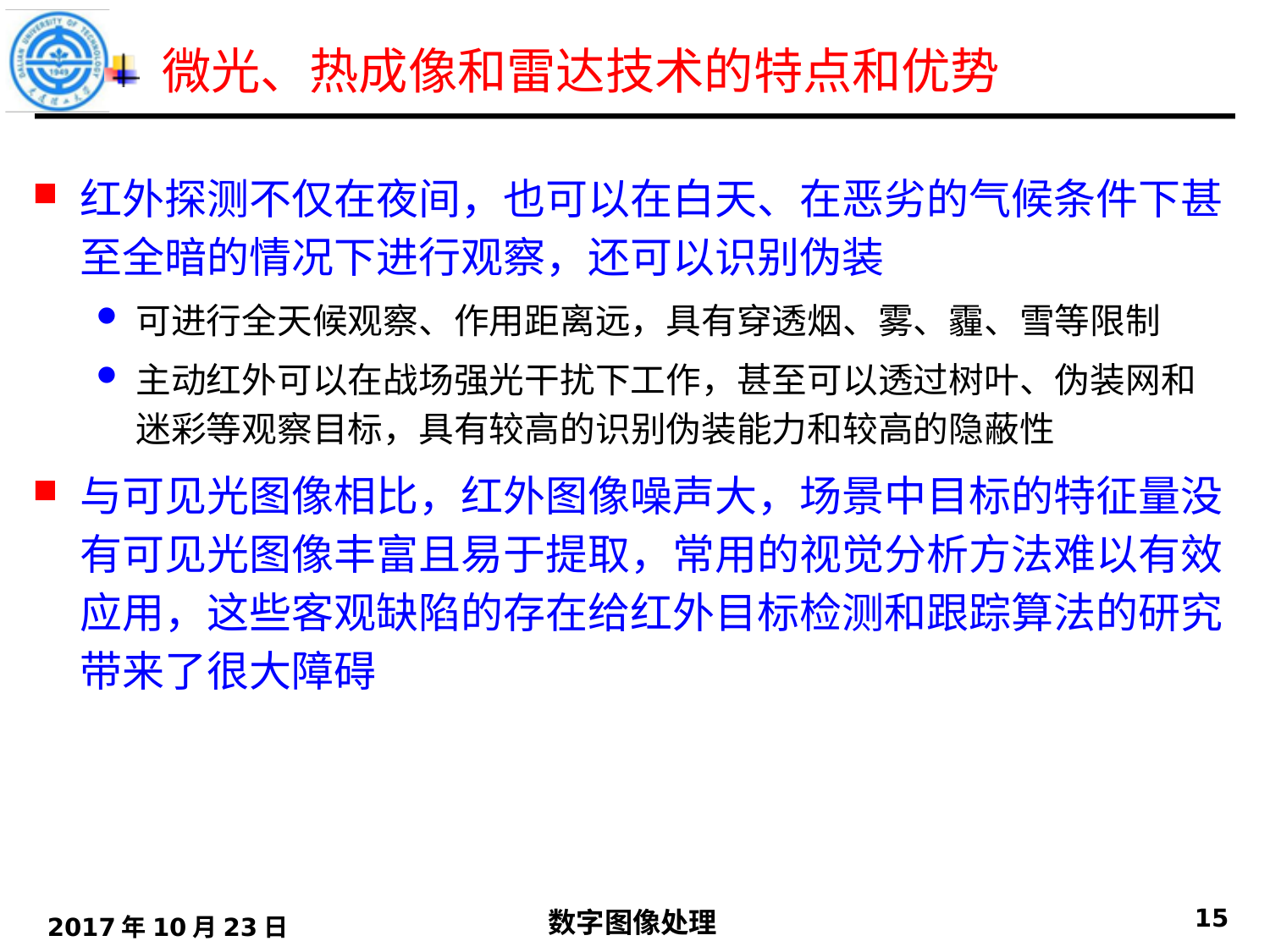

# 微光、热成像和雷达技术的特点和优势
红外探测不仅在夜间，也可以在白天、在恶劣的气候条件下甚至全暗的情况下进行观察，还可以识别伪装
可进行全天候观察、作用距离远，具有穿透烟、雾、霾、雪等限制
主动红外可以在战场强光干扰下工作，甚至可以透过树叶、伪装网和迷彩等观察目标，具有较高的识别伪装能力和较高的隐蔽性
与可见光图像相比，红外图像噪声大，场景中目标的特征量没有可见光图像丰富且易于提取，常用的视觉分析方法难以有效应用，这些客观缺陷的存在给红外目标检测和跟踪算法的研究带来了很大障碍